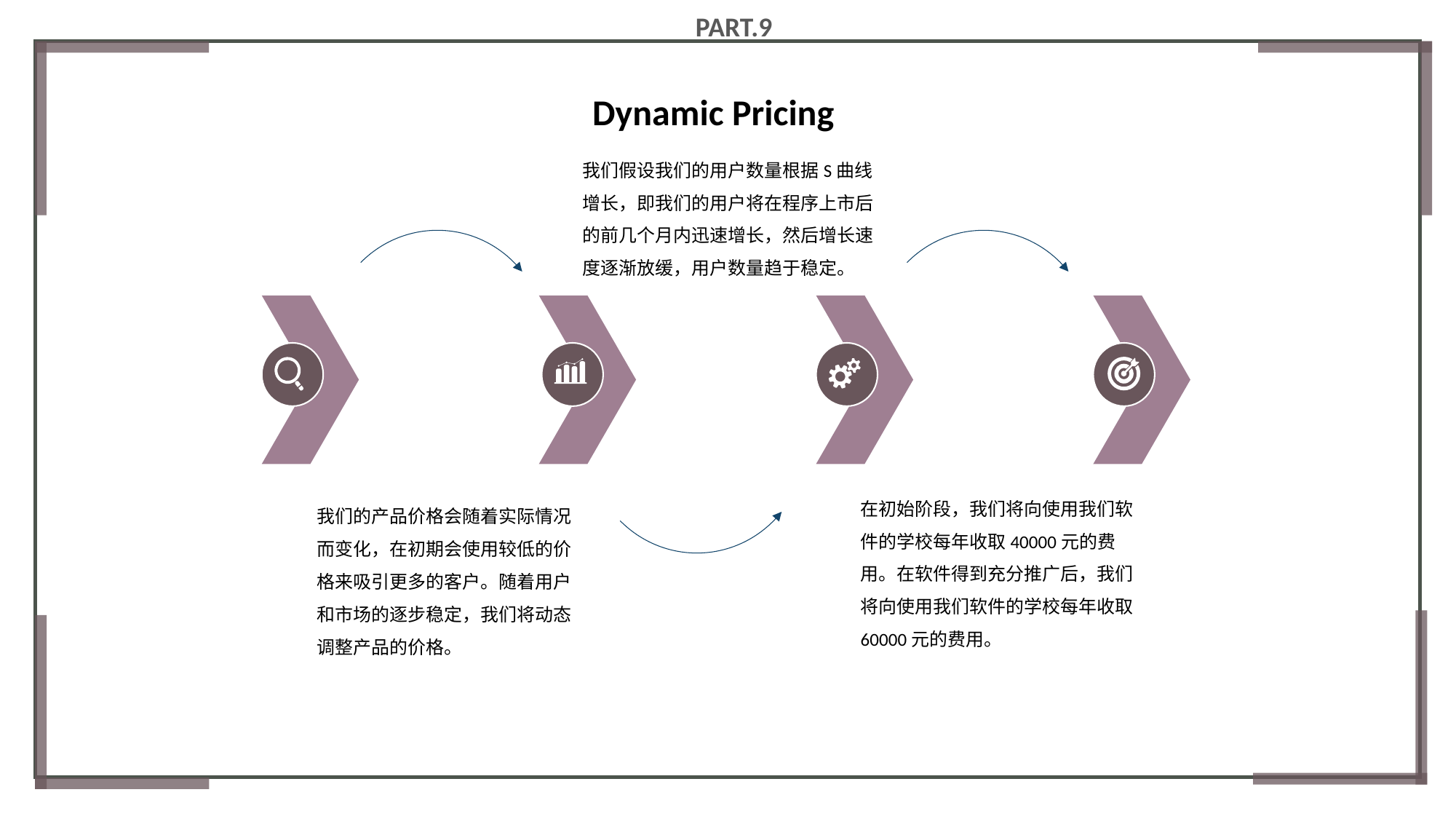

PART.9

Dynamic Pricing
我们假设我们的用户数量根据S曲线增长，即我们的用户将在程序上市后的前几个月内迅速增长，然后增长速度逐渐放缓，用户数量趋于稳定。

在初始阶段，我们将向使用我们软件的学校每年收取40000元的费用。在软件得到充分推广后，我们将向使用我们软件的学校每年收取60000元的费用。
我们的产品价格会随着实际情况而变化，在初期会使用较低的价格来吸引更多的客户。随着用户和市场的逐步稳定，我们将动态调整产品的价格。